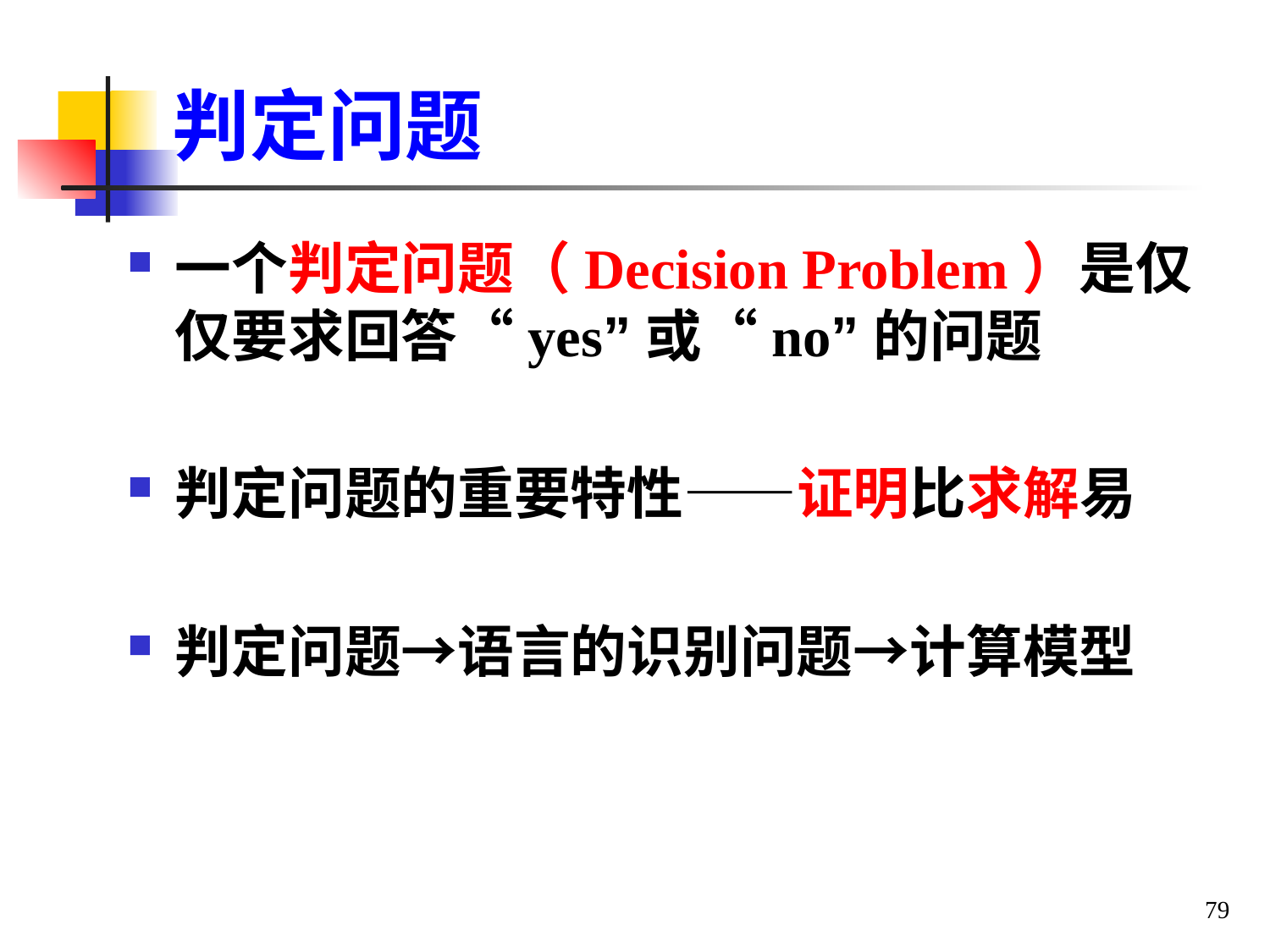

# 判定问题
一个判定问题（Decision Problem）是仅仅要求回答“yes”或“no”的问题

判定问题的重要特性——证明比求解易

判定问题→语言的识别问题→计算模型

79